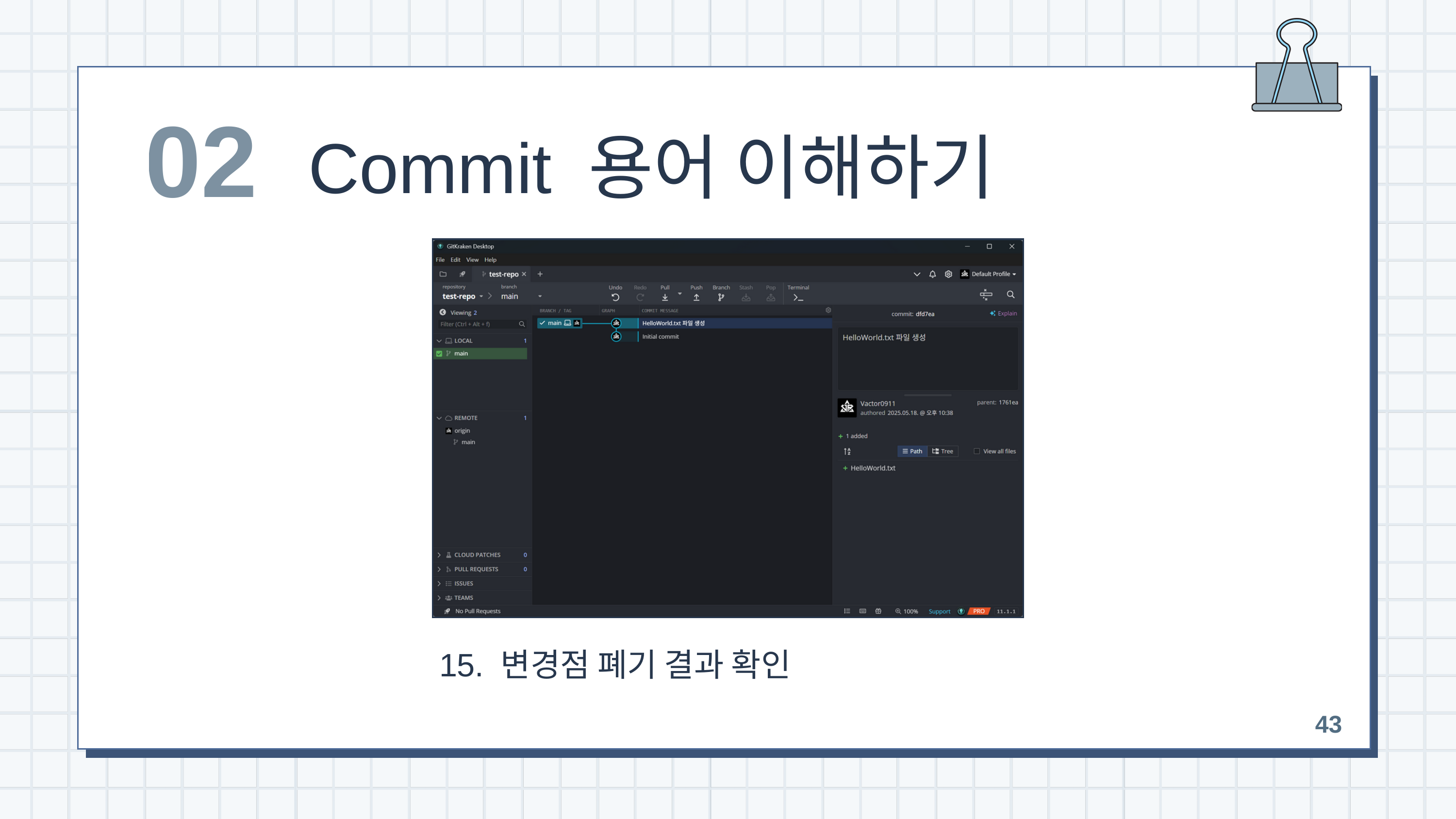

02
Commit 용어 이해하기

   15. 변경점 폐기 결과 확인
43